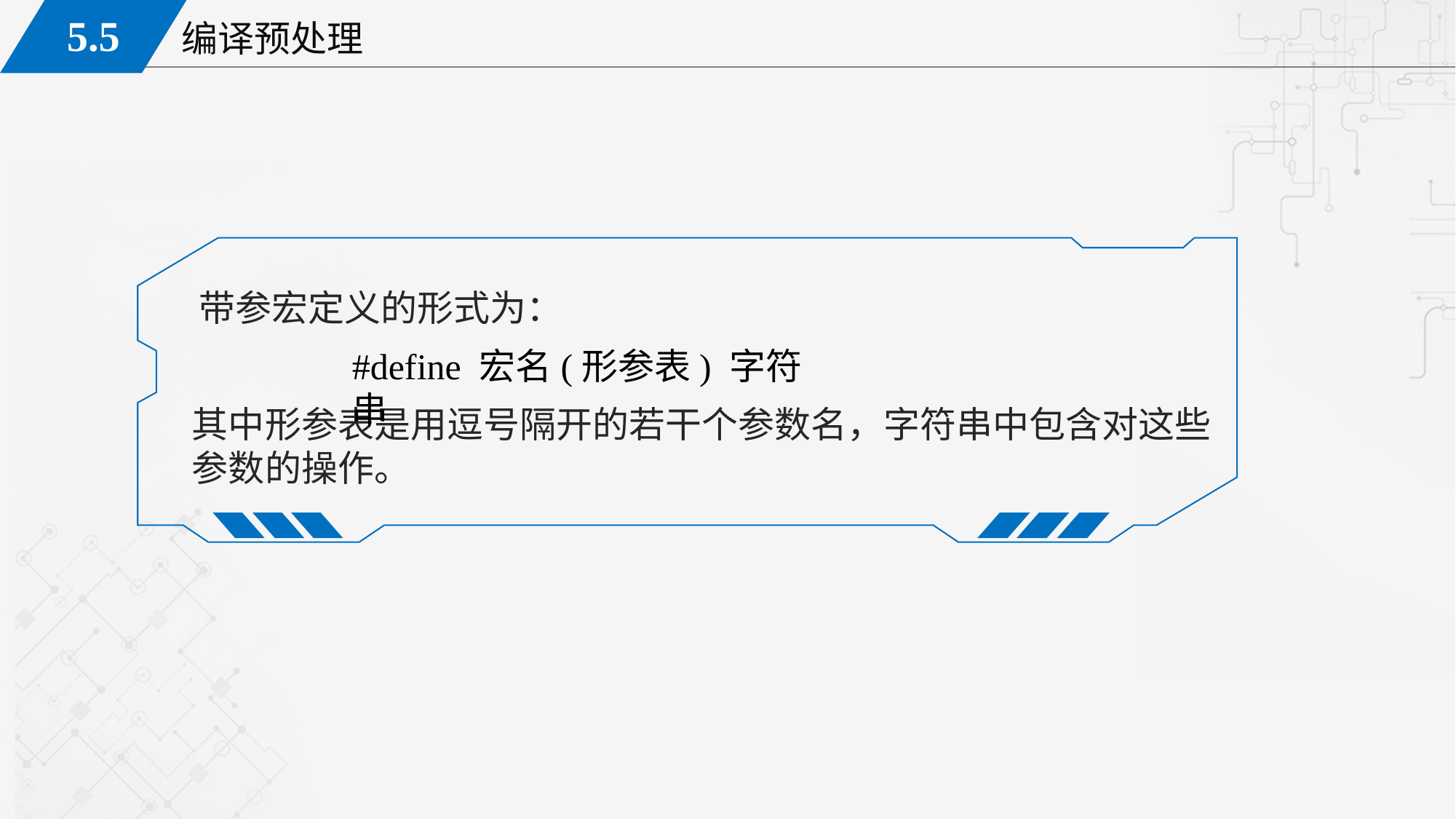

带参宏定义的形式为：
#define 宏名(形参表) 字符串
其中形参表是用逗号隔开的若干个参数名，字符串中包含对这些参数的操作。